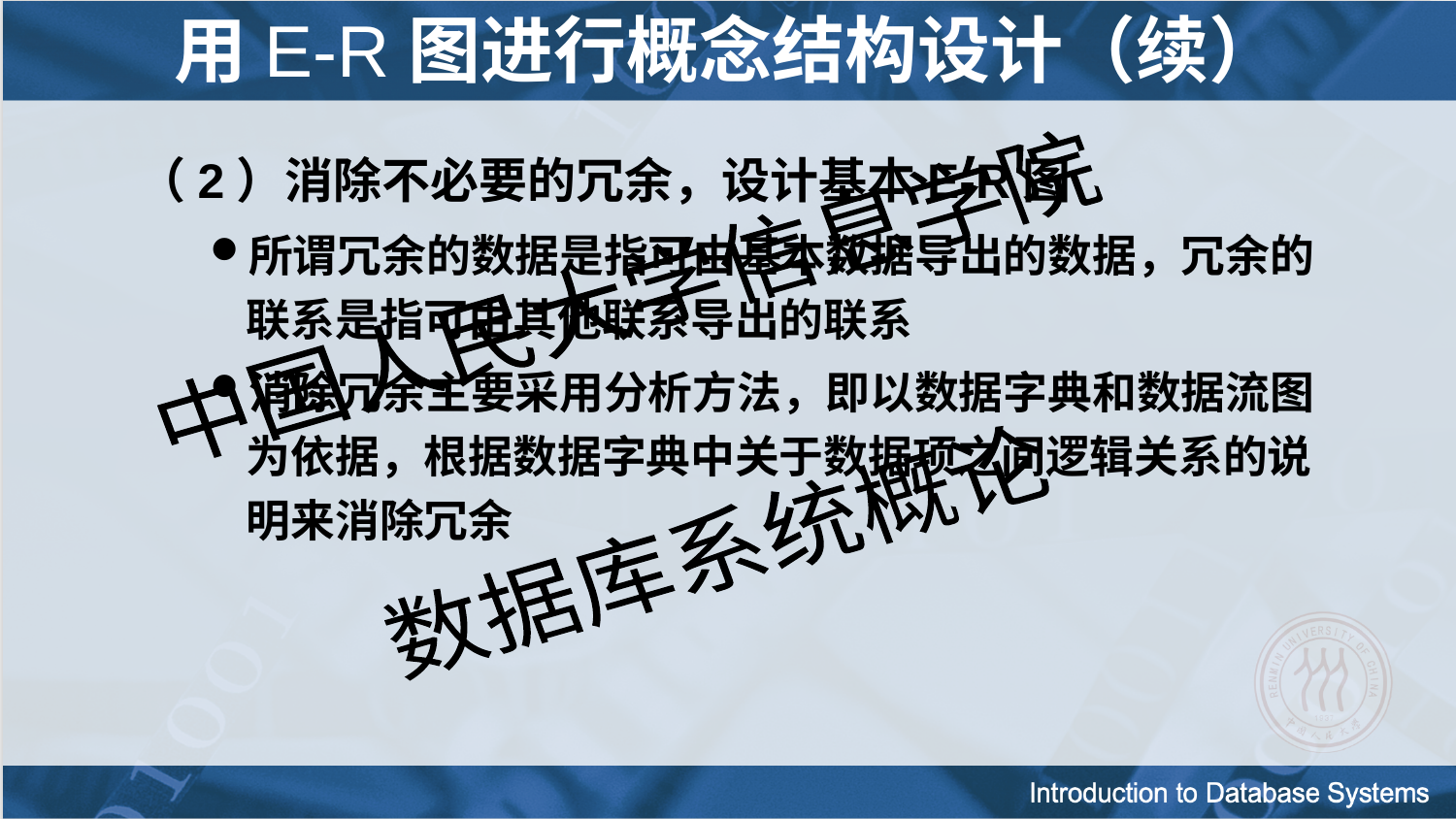

用E-R图进行概念结构设计（续）
（2）消除不必要的冗余，设计基本E-R图
所谓冗余的数据是指可由基本数据导出的数据，冗余的联系是指可由其他联系导出的联系
消除冗余主要采用分析方法，即以数据字典和数据流图为依据，根据数据字典中关于数据项之间逻辑关系的说明来消除冗余